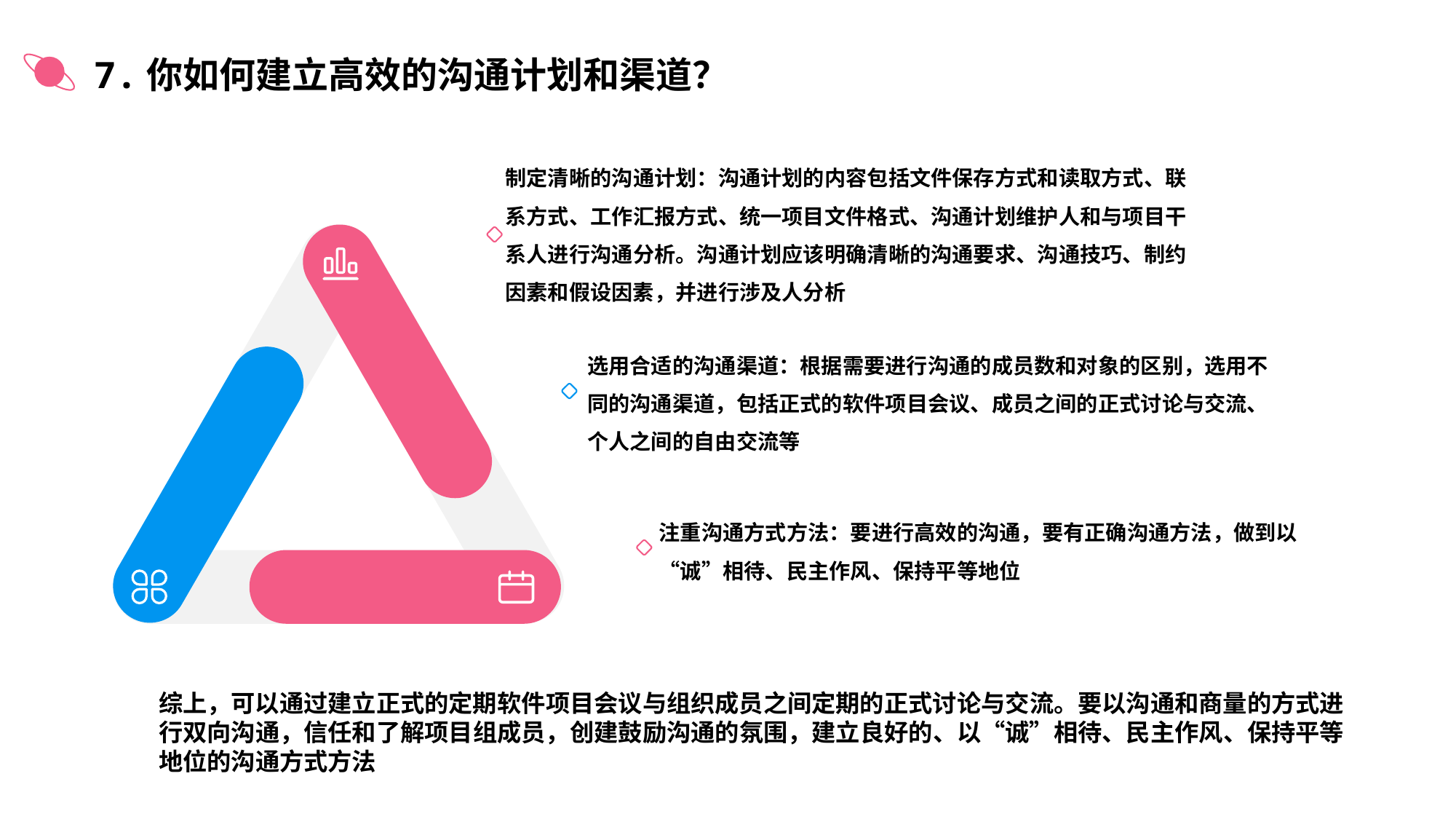

7.你如何建立高效的沟通计划和渠道？

制定清晰的沟通计划：沟通计划的内容包括文件保存方式和读取方式、联系方式、工作汇报方式、统一项目文件格式、沟通计划维护人和与项目干系人进行沟通分析。沟通计划应该明确清晰的沟通要求、沟通技巧、制约因素和假设因素，并进行涉及人分析

选用合适的沟通渠道：根据需要进行沟通的成员数和对象的区别，选用不同的沟通渠道，包括正式的软件项目会议、成员之间的正式讨论与交流、个人之间的自由交流等

注重沟通方式方法：要进行高效的沟通，要有正确沟通方法，做到以“诚”相待、民主作风、保持平等地位

综上，可以通过建立正式的定期软件项目会议与组织成员之间定期的正式讨论与交流。要以沟通和商量的方式进行双向沟通，信任和了解项目组成员，创建鼓励沟通的氛围，建立良好的、以“诚”相待、民主作风、保持平等地位的沟通方式方法